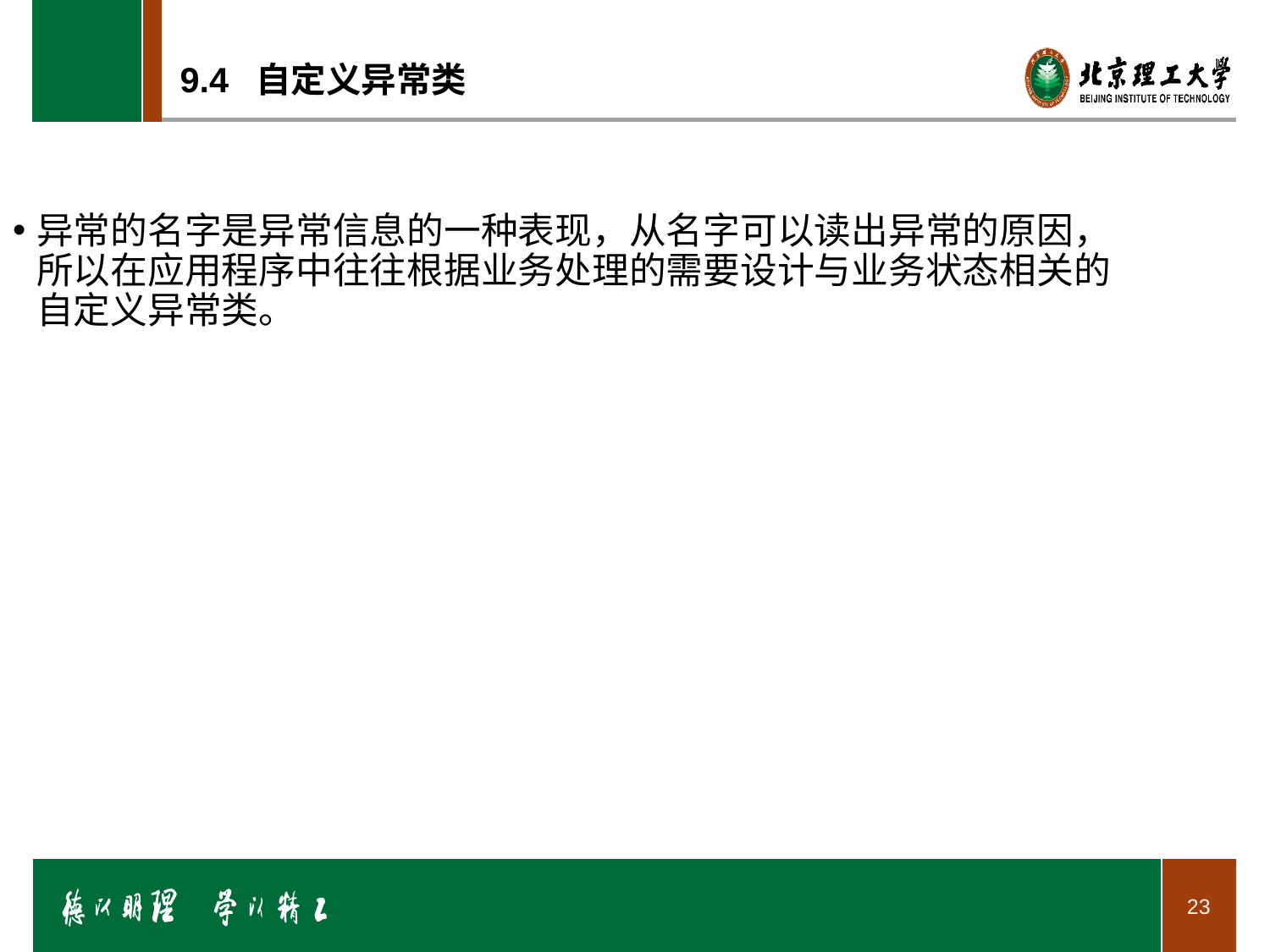

# 9.4  自定义异常类
异常的名字是异常信息的一种表现，从名字可以读出异常的原因，所以在应用程序中往往根据业务处理的需要设计与业务状态相关的自定义异常类。